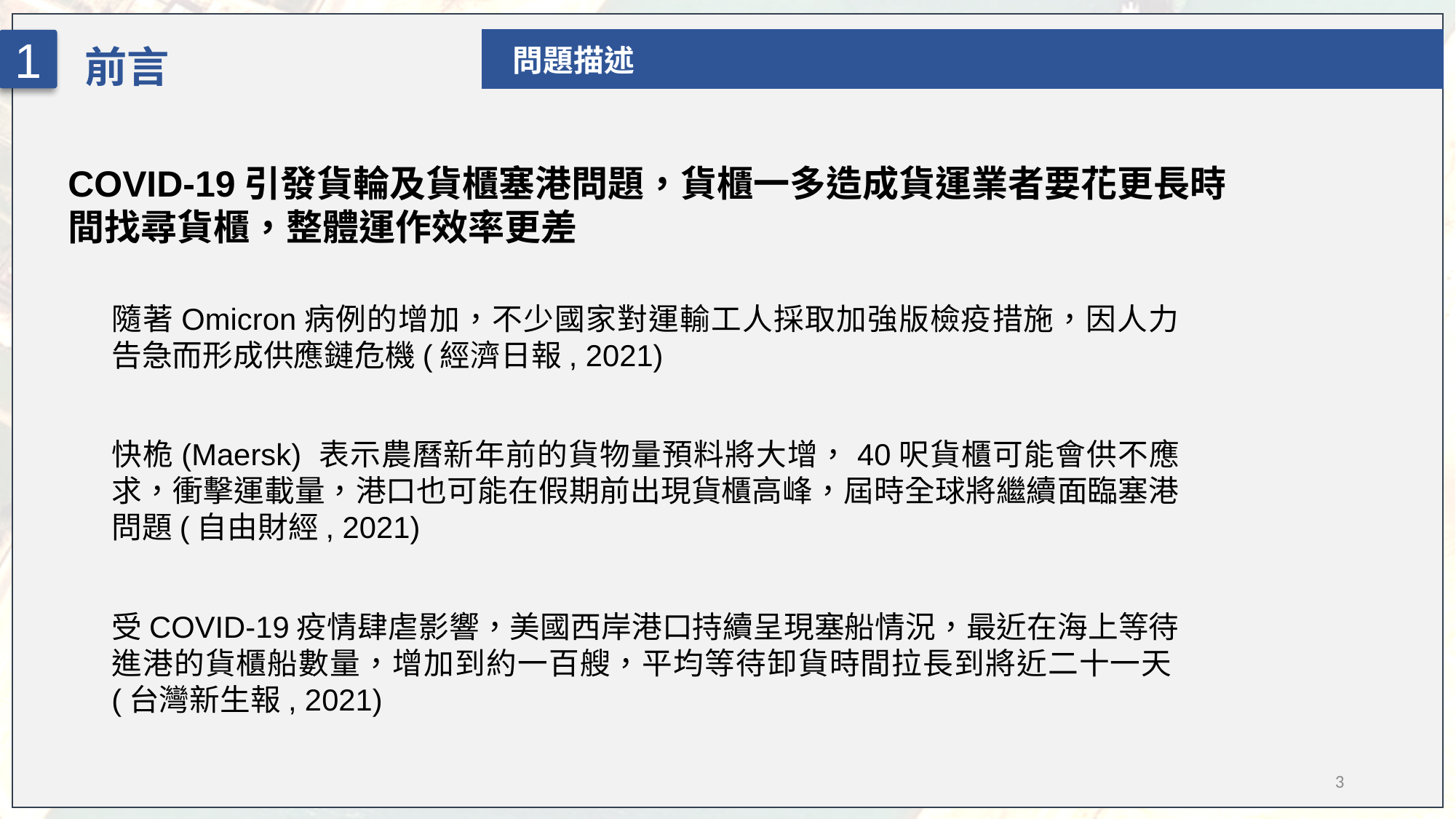

前言

1
問題描述

COVID-19引發貨輪及貨櫃塞港問題，貨櫃一多造成貨運業者要花更長時間找尋貨櫃，整體運作效率更差
隨著Omicron病例的增加，不少國家對運輸工人採取加強版檢疫措施，因人力告急而形成供應鏈危機(經濟日報, 2021)
快桅(Maersk) 表示農曆新年前的貨物量預料將大增，40呎貨櫃可能會供不應求，衝擊運載量，港口也可能在假期前出現貨櫃高峰，屆時全球將繼續面臨塞港問題(自由財經, 2021)
受COVID-19疫情肆虐影響，美國西岸港口持續呈現塞船情況，最近在海上等待進港的貨櫃船數量，增加到約一百艘，平均等待卸貨時間拉長到將近二十一天(台灣新生報, 2021)
3